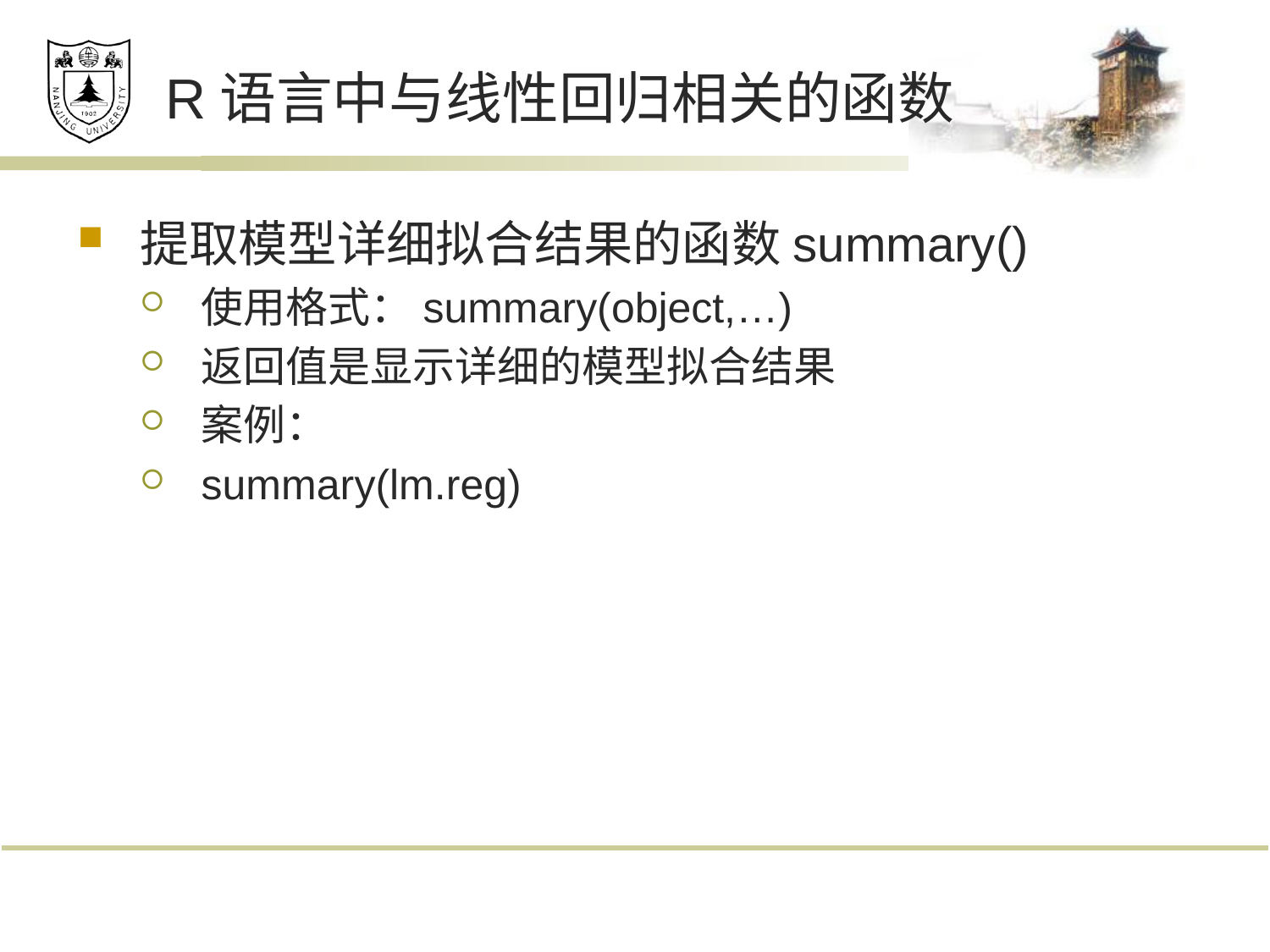

# R语言中与线性回归相关的函数
提取模型详细拟合结果的函数summary()
使用格式：summary(object,…)
返回值是显示详细的模型拟合结果
案例：
summary(lm.reg)